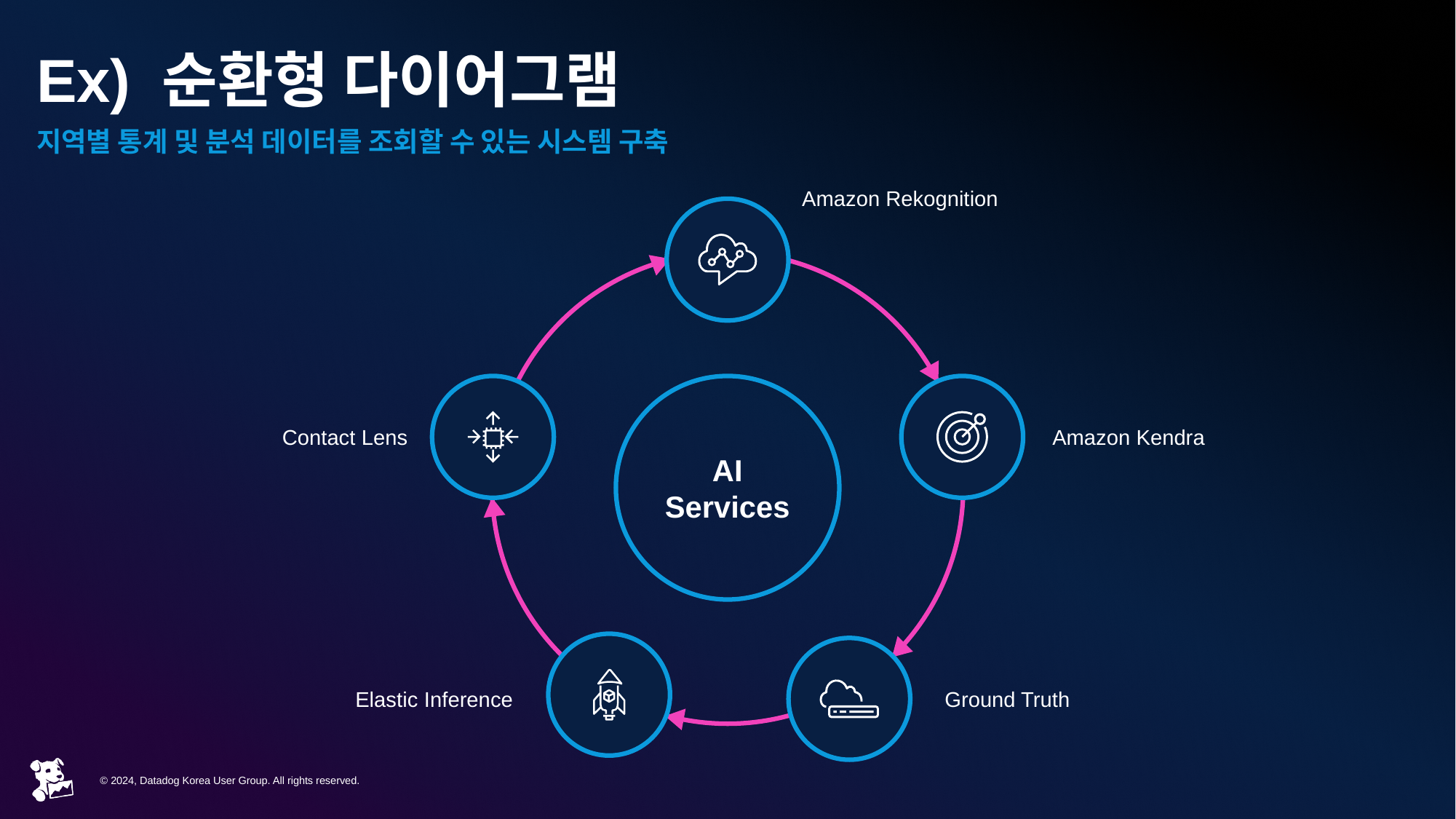

# Ex) 순환형 다이어그램
지역별 통계 및 분석 데이터를 조회할 수 있는 시스템 구축
Amazon Rekognition

AI Services

Contact Lens
Amazon Kendra

Elastic Inference
Ground Truth